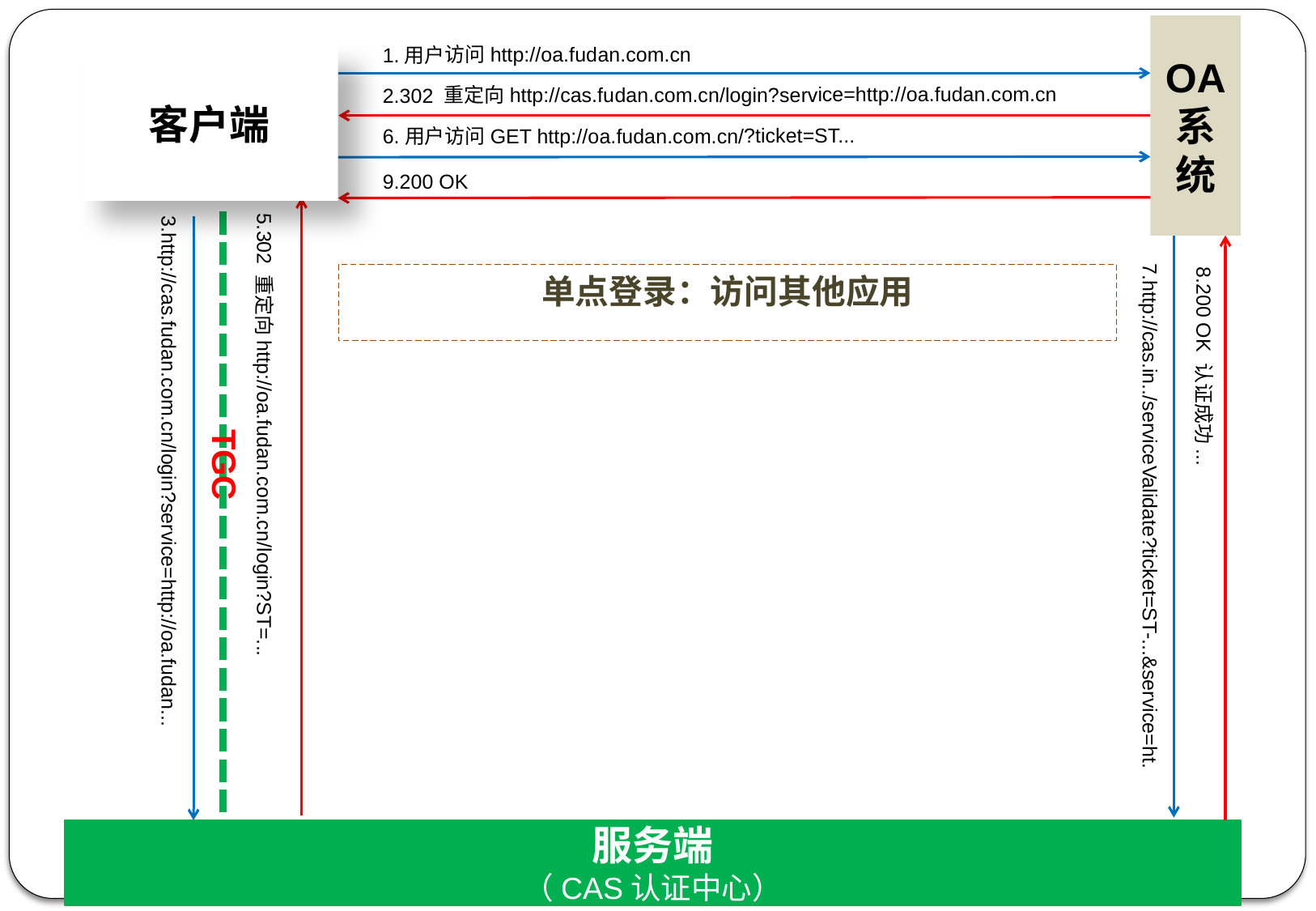

OA
系统
1.用户访问http://oa.fudan.com.cn
客户端
2.302 重定向http://cas.fudan.com.cn/login?service=http://oa.fudan.com.cn
6.用户访问GET http://oa.fudan.com.cn/?ticket=ST...
9.200 OK
单点登录：访问其他应用

TGC
5.302 重定向http://oa.fudan.com.cn/login?ST=...
3.http://cas.fudan.com.cn/login?service=http://oa.fudan...
7.http://cas.in../serviceValidate?ticket=ST-...&service=ht.
8.200 OK 认证成功...
服务端
（CAS认证中心）